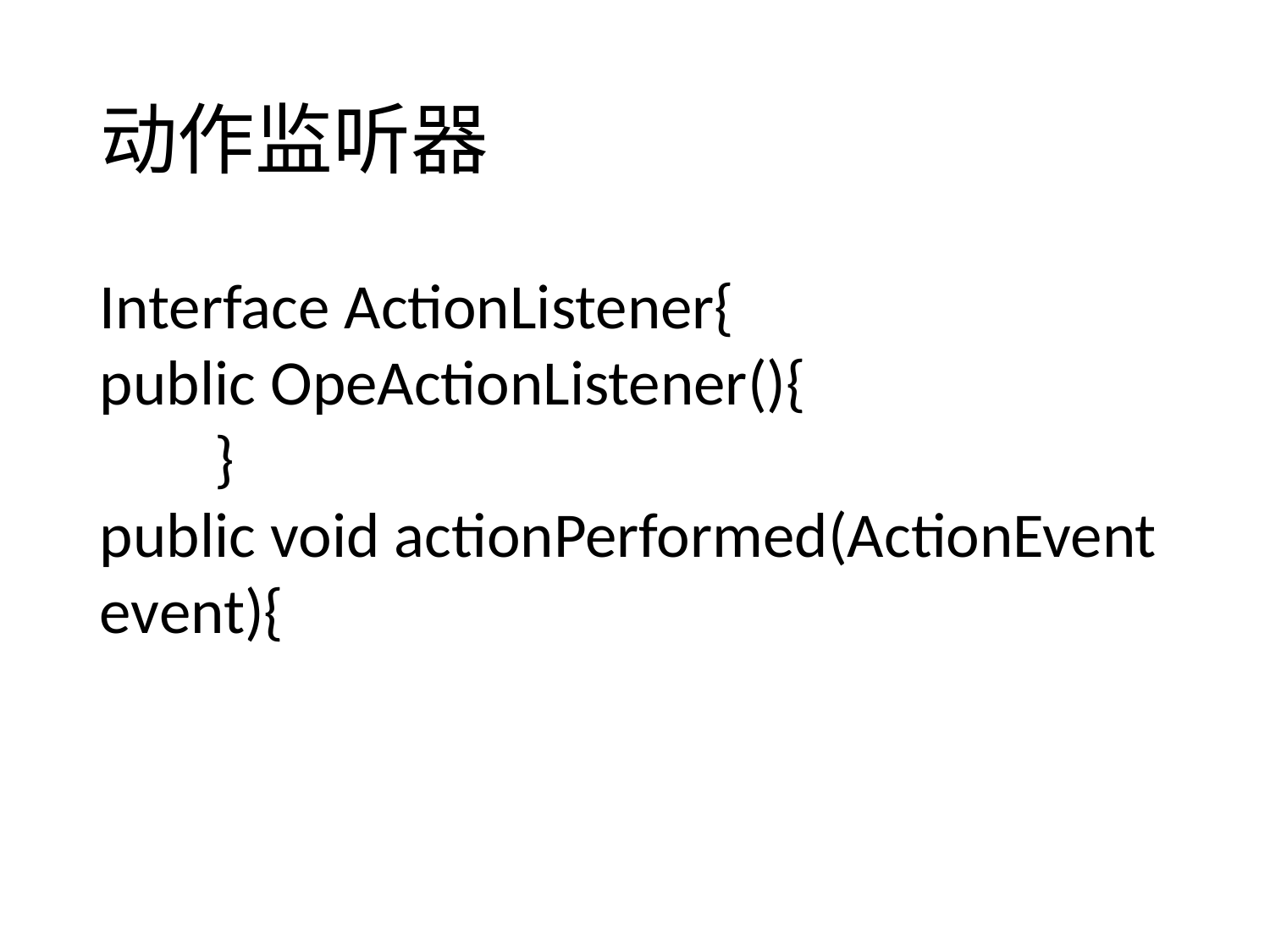

# 动作监听器
Interface ActionListener{
public OpeActionListener(){
        }
public void actionPerformed(ActionEvent event){